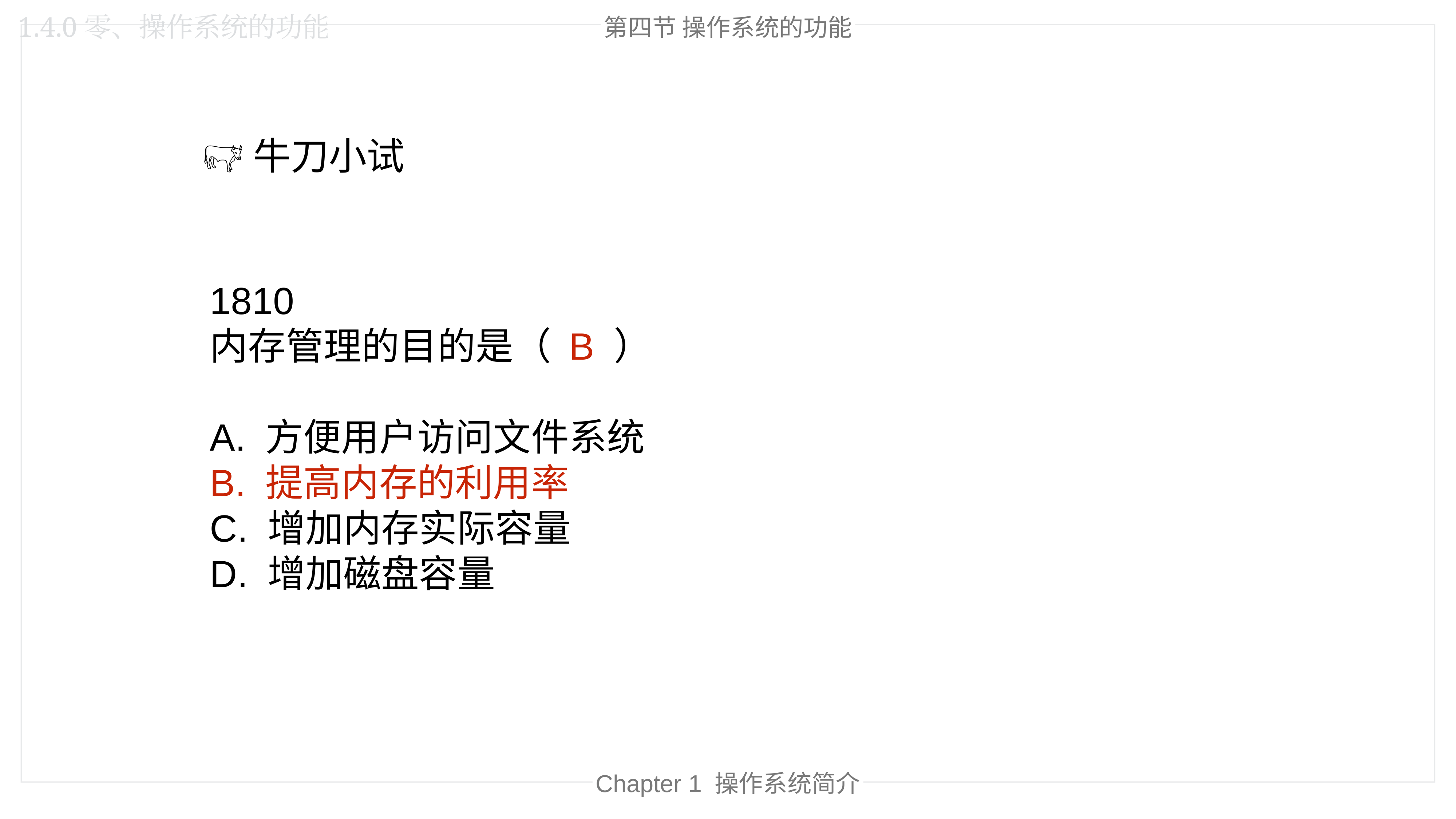

1.4.0零、操作系统的功能
第四节 操作系统的功能
🐂牛刀小试
1810
内存管理的目的是（ B ）

A. 方便用户访问文件系统
B. 提高内存的利用率
C. 增加内存实际容量
D. 增加磁盘容量
Chapter 1 操作系统简介